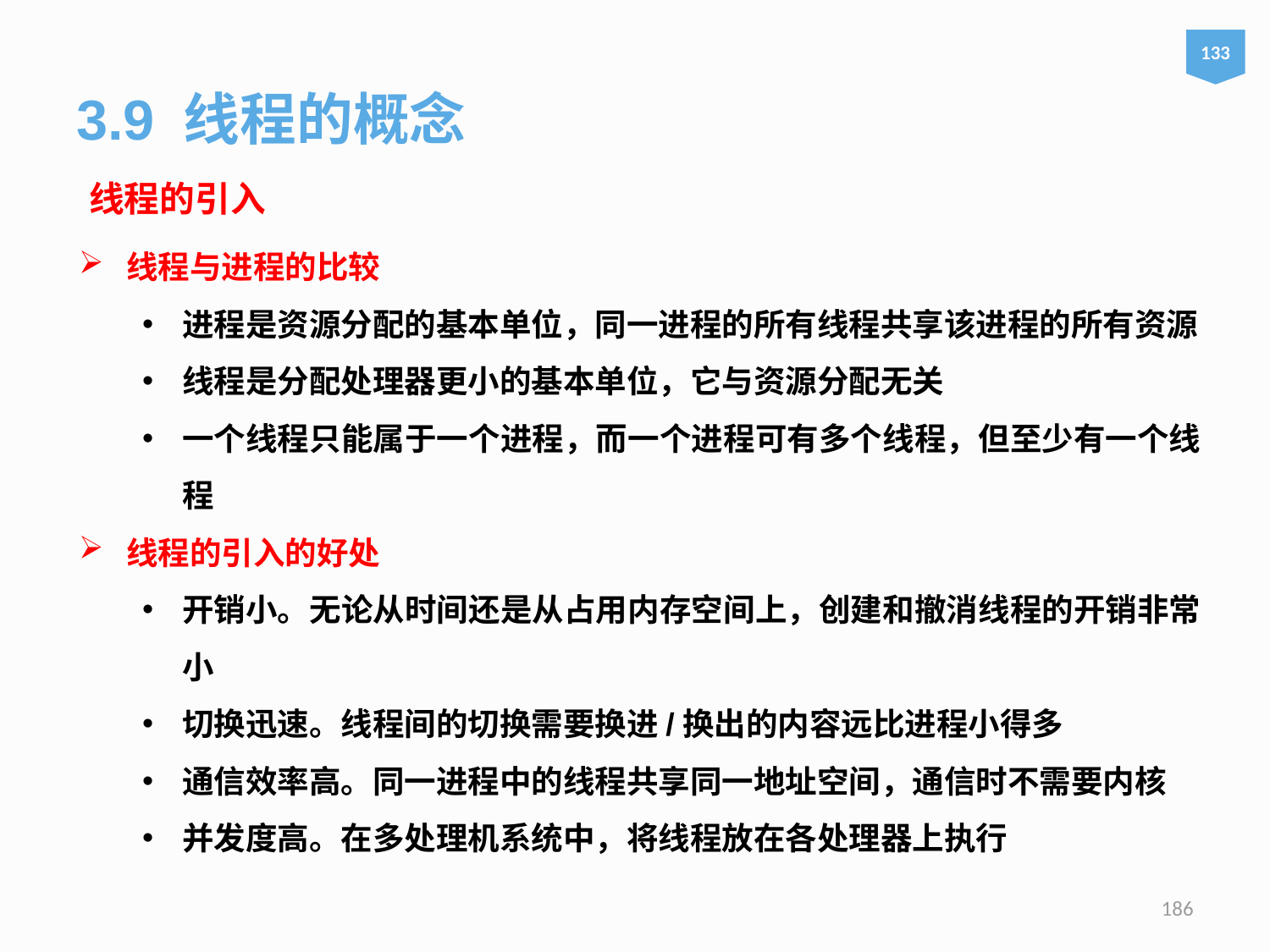

133
3.9 线程的概念
线程的引入

线程与进程的比较
进程是资源分配的基本单位，同一进程的所有线程共享该进程的所有资源
线程是分配处理器更小的基本单位，它与资源分配无关
一个线程只能属于一个进程，而一个进程可有多个线程，但至少有一个线程
线程的引入的好处
开销小。无论从时间还是从占用内存空间上，创建和撤消线程的开销非常小
切换迅速。线程间的切换需要换进/换出的内容远比进程小得多
通信效率高。同一进程中的线程共享同一地址空间，通信时不需要内核
并发度高。在多处理机系统中，将线程放在各处理器上执行

186